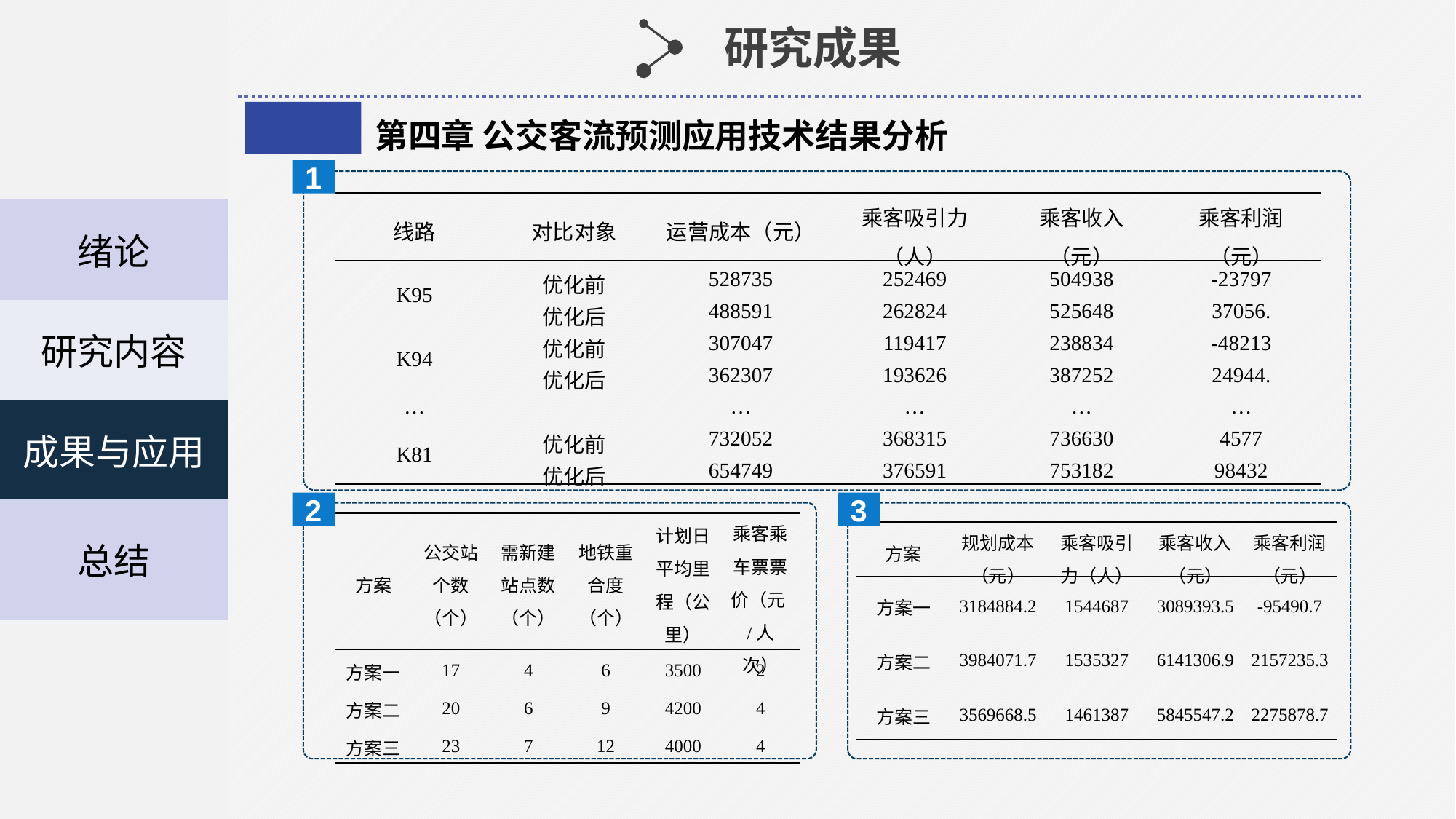

|  |
| --- |
|  |
| 绪论 |
| 研究内容 |
| 成果与应用 |
| 总结 |
|  |
|  |
研究成果
第四章 公交客流预测应用技术结果分析

1

| 线路 | 对比对象 | 运营成本（元） | 乘客吸引力（人） | 乘客收入（元） | 乘客利润（元） |
| --- | --- | --- | --- | --- | --- |
| K95 | 优化前 | 528735 | 252469 | 504938 | -23797 |
|  | 优化后 | 488591 | 262824 | 525648 | 37056. |
| K94 | 优化前 | 307047 | 119417 | 238834 | -48213 |
|  | 优化后 | 362307 | 193626 | 387252 | 24944. |
| … |  | … | … | … | … |
| K81 | 优化前 | 732052 | 368315 | 736630 | 4577 |
|  | 优化后 | 654749 | 376591 | 753182 | 98432 |

2
3

| 方案 | 公交站个数（个） | 需新建站点数（个） | 地铁重合度（个） | 计划日平均里程（公里） | 乘客乘车票票价（元/人次） |
| --- | --- | --- | --- | --- | --- |
| 方案一 | 17 | 4 | 6 | 3500 | 2 |
| 方案二 | 20 | 6 | 9 | 4200 | 4 |
| 方案三 | 23 | 7 | 12 | 4000 | 4 |
| 方案 | 规划成本（元） | 乘客吸引力（人） | 乘客收入（元） | 乘客利润（元） |
| --- | --- | --- | --- | --- |
| 方案一 | 3184884.2 | 1544687 | 3089393.5 | -95490.7 |
| 方案二 | 3984071.7 | 1535327 | 6141306.9 | 2157235.3 |
| 方案三 | 3569668.5 | 1461387 | 5845547.2 | 2275878.7 |